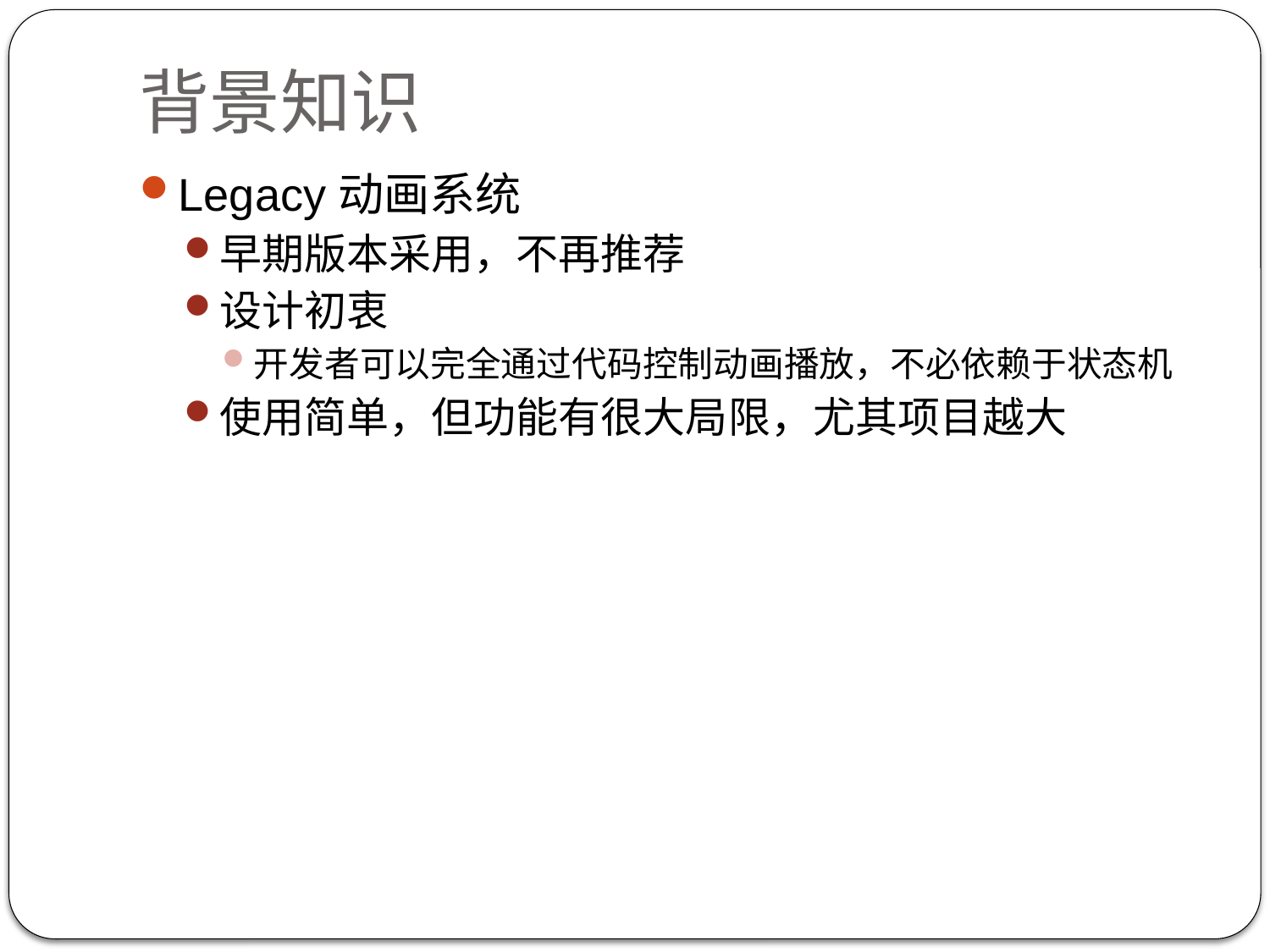

# 背景知识
Legacy动画系统
早期版本采用，不再推荐
设计初衷
开发者可以完全通过代码控制动画播放，不必依赖于状态机
使用简单，但功能有很大局限，尤其项目越大